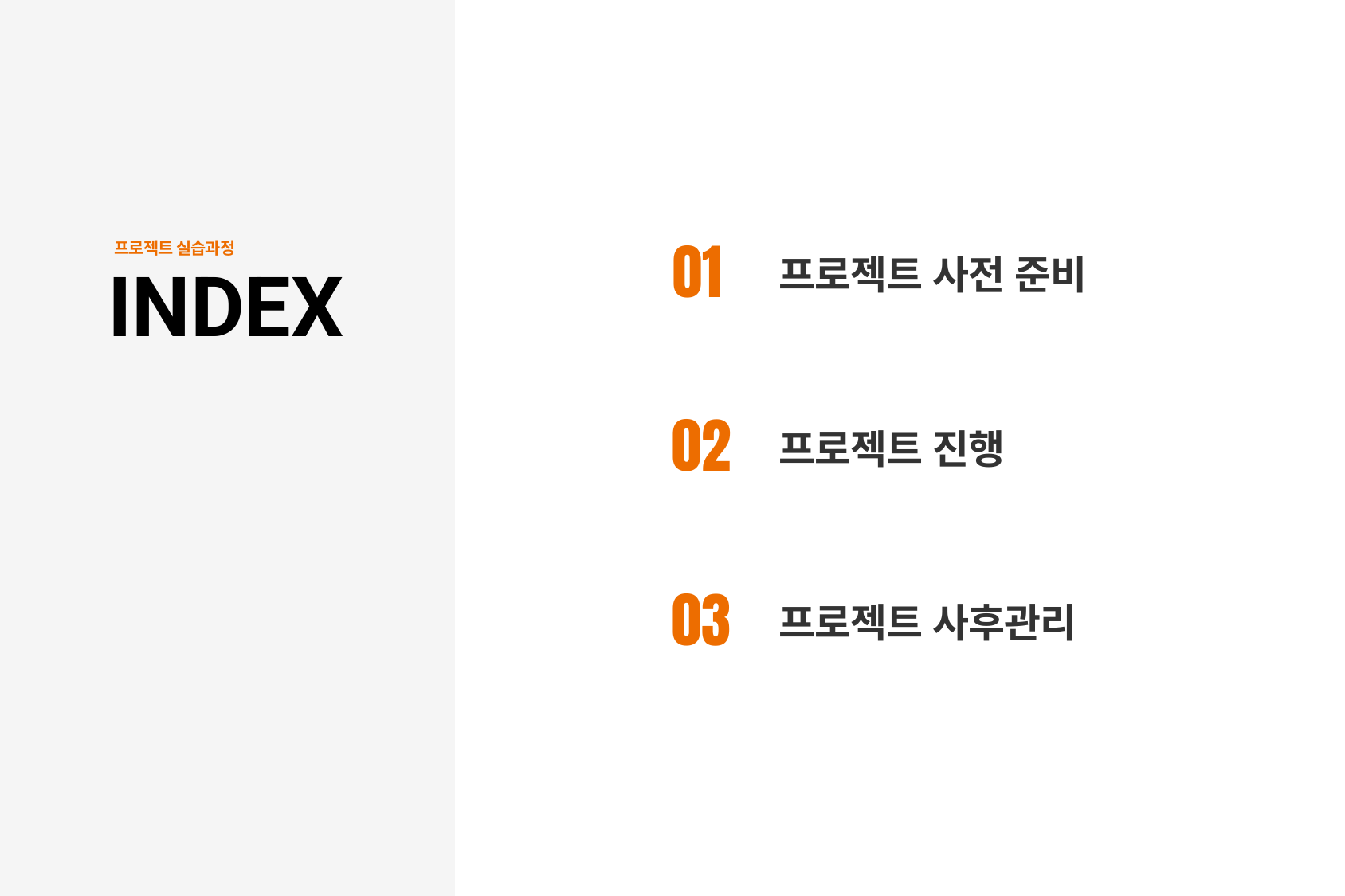

프로젝트 실습과정
INDEX
01
프로젝트 사전 준비
02
프로젝트 진행
03
프로젝트 사후관리